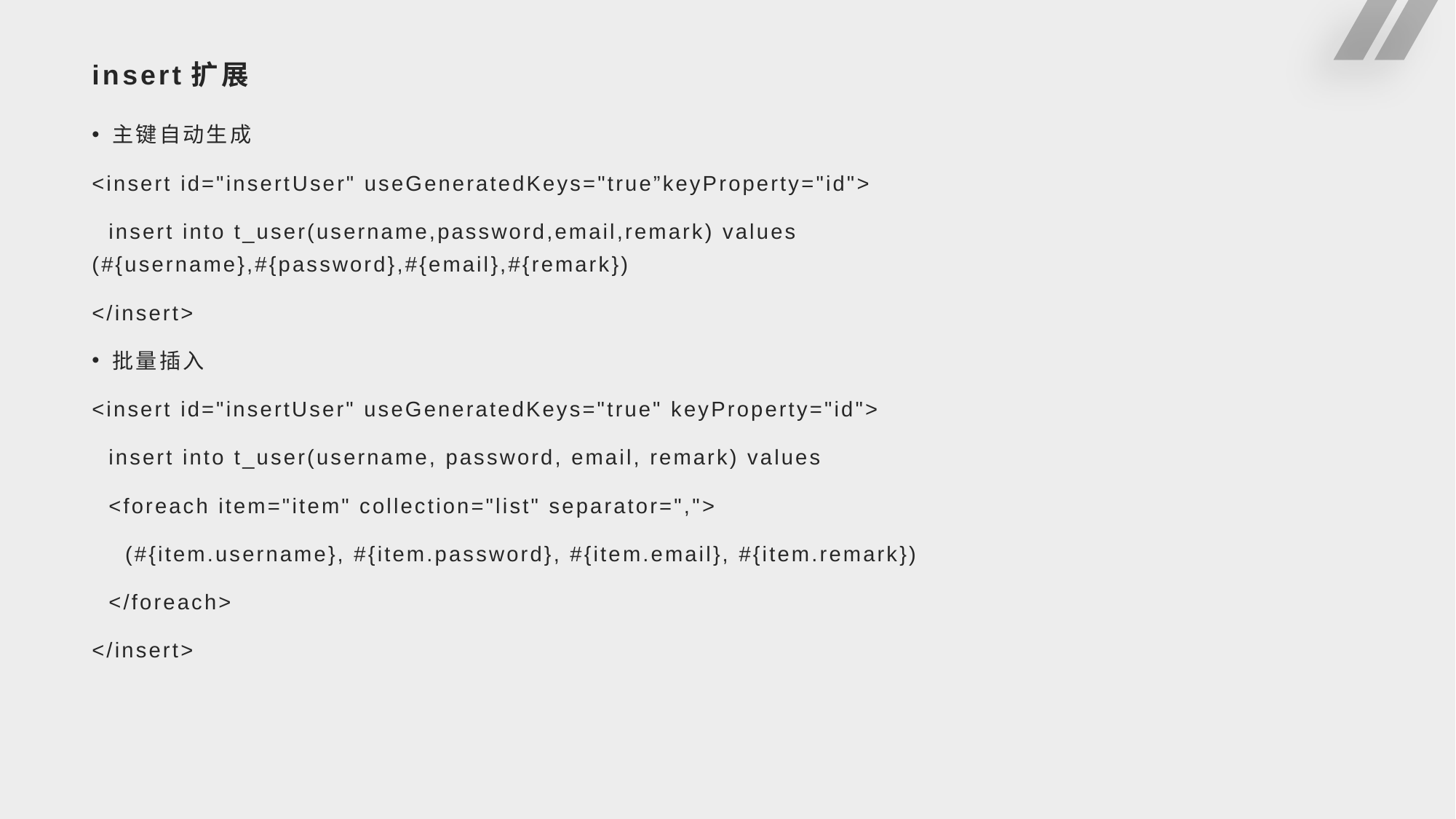

# insert扩展
主键自动生成
<insert id="insertUser" useGeneratedKeys="true”keyProperty="id">
  insert into t_user(username,password,email,remark) values 		(#{username},#{password},#{email},#{remark})
</insert>
批量插入
<insert id="insertUser" useGeneratedKeys="true" keyProperty="id">
  insert into t_user(username, password, email, remark) values
  <foreach item="item" collection="list" separator=",">
    (#{item.username}, #{item.password}, #{item.email}, #{item.remark})
  </foreach>
</insert>